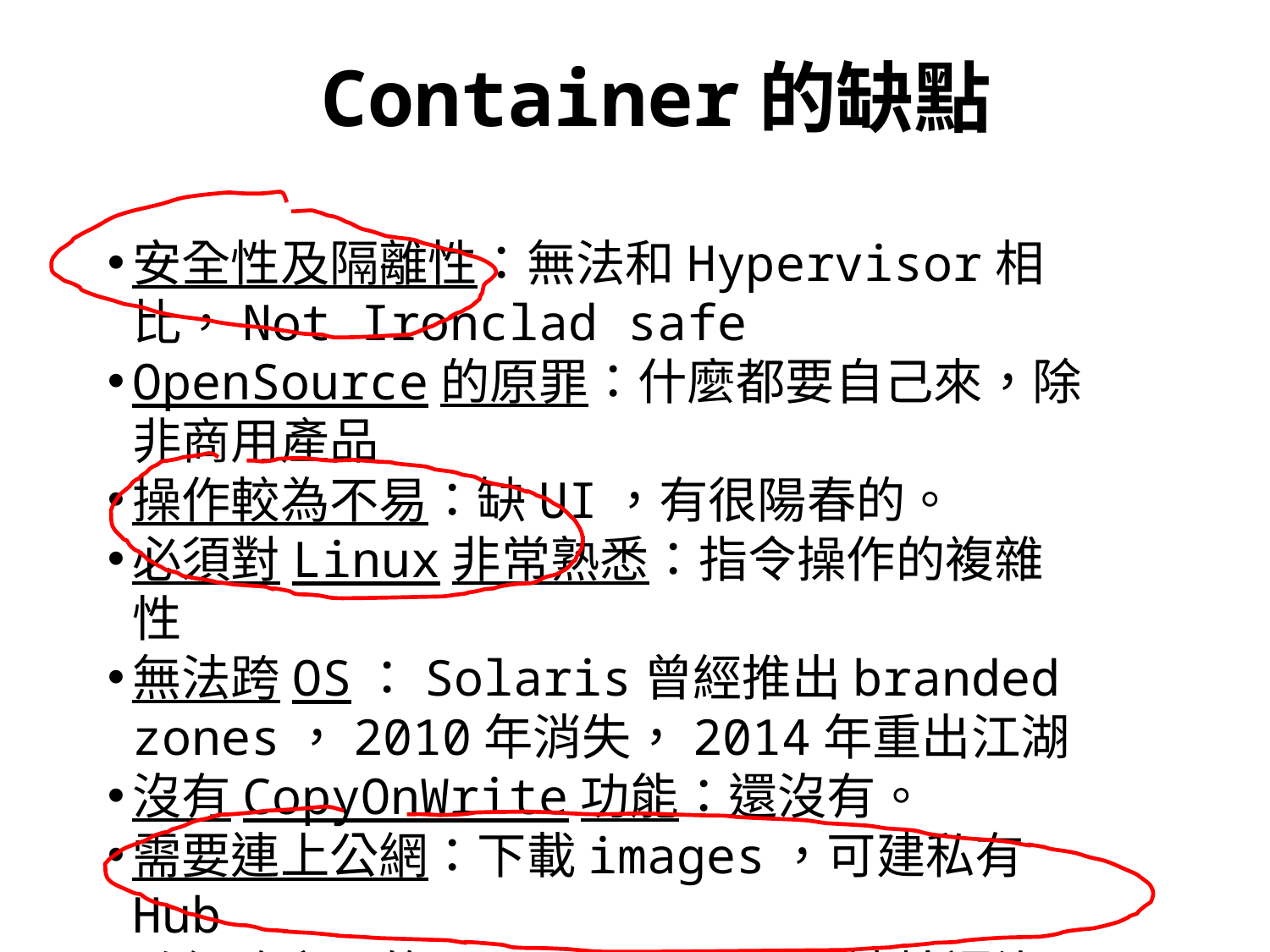

# Container的缺點

安全性及隔離性：無法和Hypervisor相比，Not Ironclad safe
OpenSource的原罪：什麼都要自己來，除非商用產品
操作較為不易：缺UI，有很陽春的。
必須對Linux非常熟悉：指令操作的複雜性
無法跨OS：Solaris曾經推出branded zones，2010年消失，2014年重出江湖
沒有CopyOnWrite功能：還沒有。
需要連上公網：下載images，可建私有Hub
跨網路之間的Containers底層連接還沒實作(可開放Container port提供上層服務)